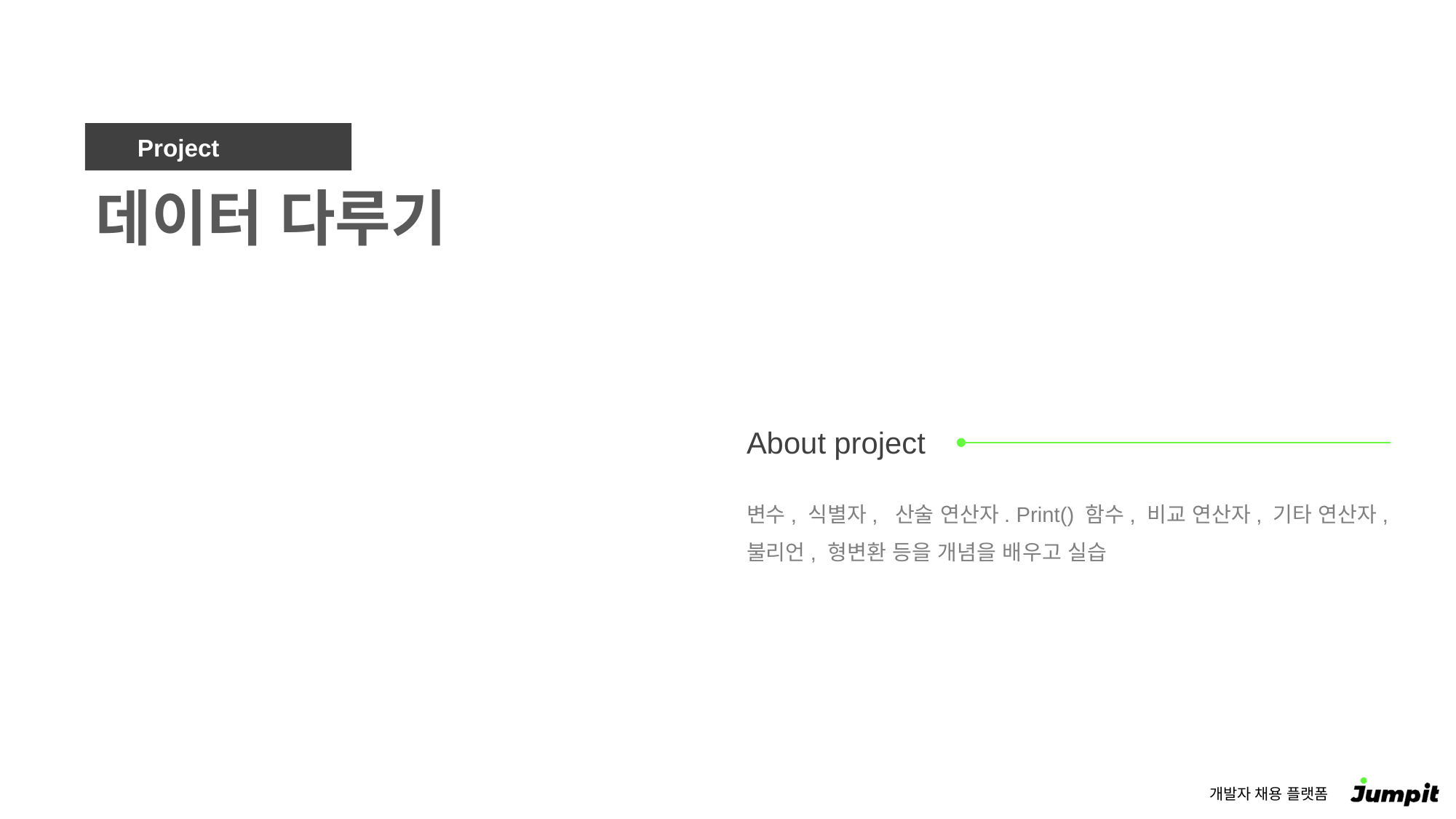

데이터 다루기
변수, 식별자,  산술 연산자. Print() 함수, 비교 연산자, 기타 연산자,
불리언, 형변환 등을 개념을 배우고 실습